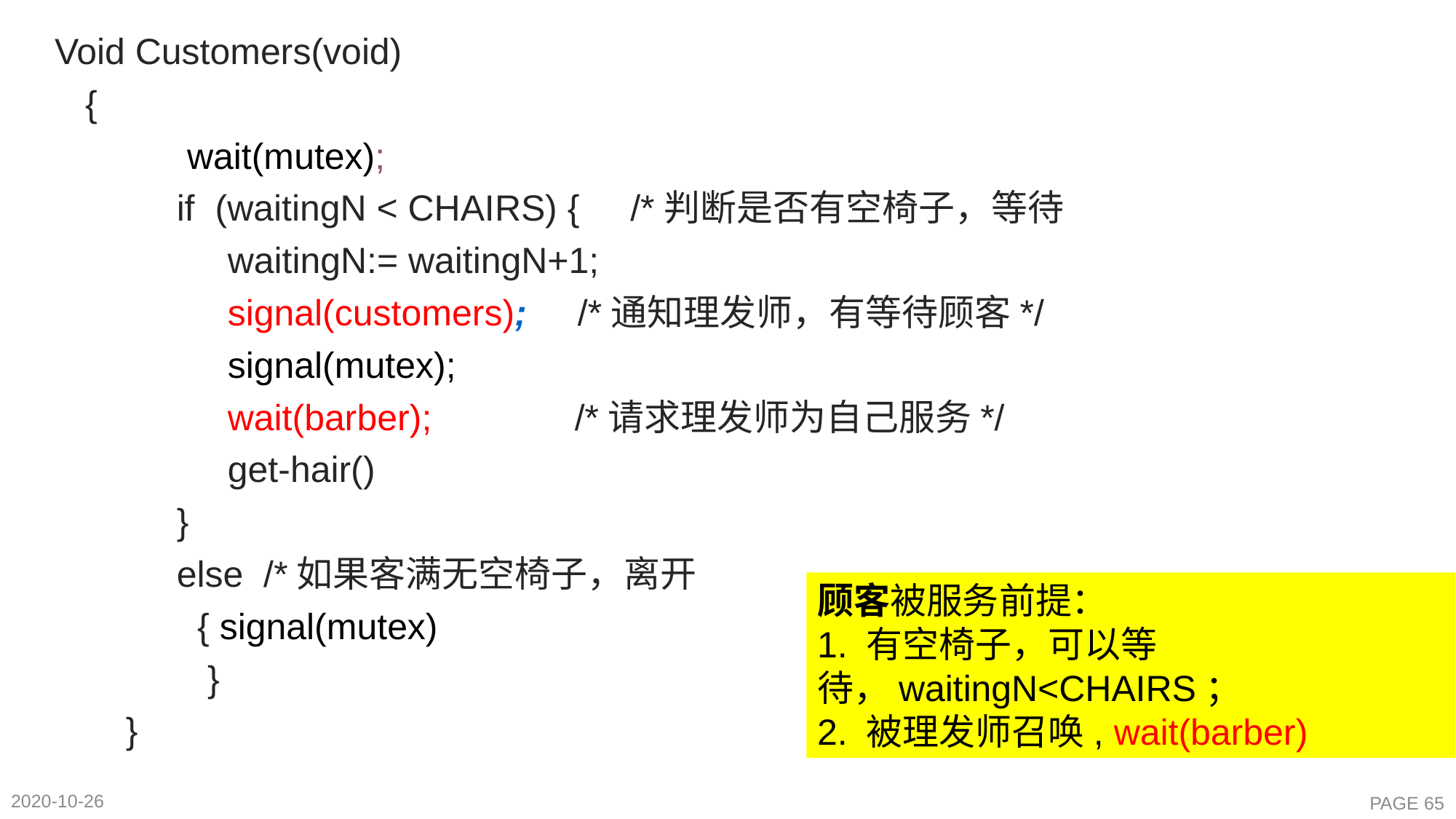

Void Customers(void)
   {
             wait(mutex);
            if  (waitingN < CHAIRS) {     /*判断是否有空椅子，等待
                 waitingN:= waitingN+1;
                 signal(customers);     /*通知理发师，有等待顾客*/
                 signal(mutex);
                 wait(barber);              /*请求理发师为自己服务*/
                 get-hair()
            }
            else  /*如果客满无空椅子，离开
              { signal(mutex)
               }
       }
顾客被服务前提：
1. 有空椅子，可以等待，waitingN<CHAIRS；
2. 被理发师召唤, wait(barber)
2020-10-26
PAGE 65